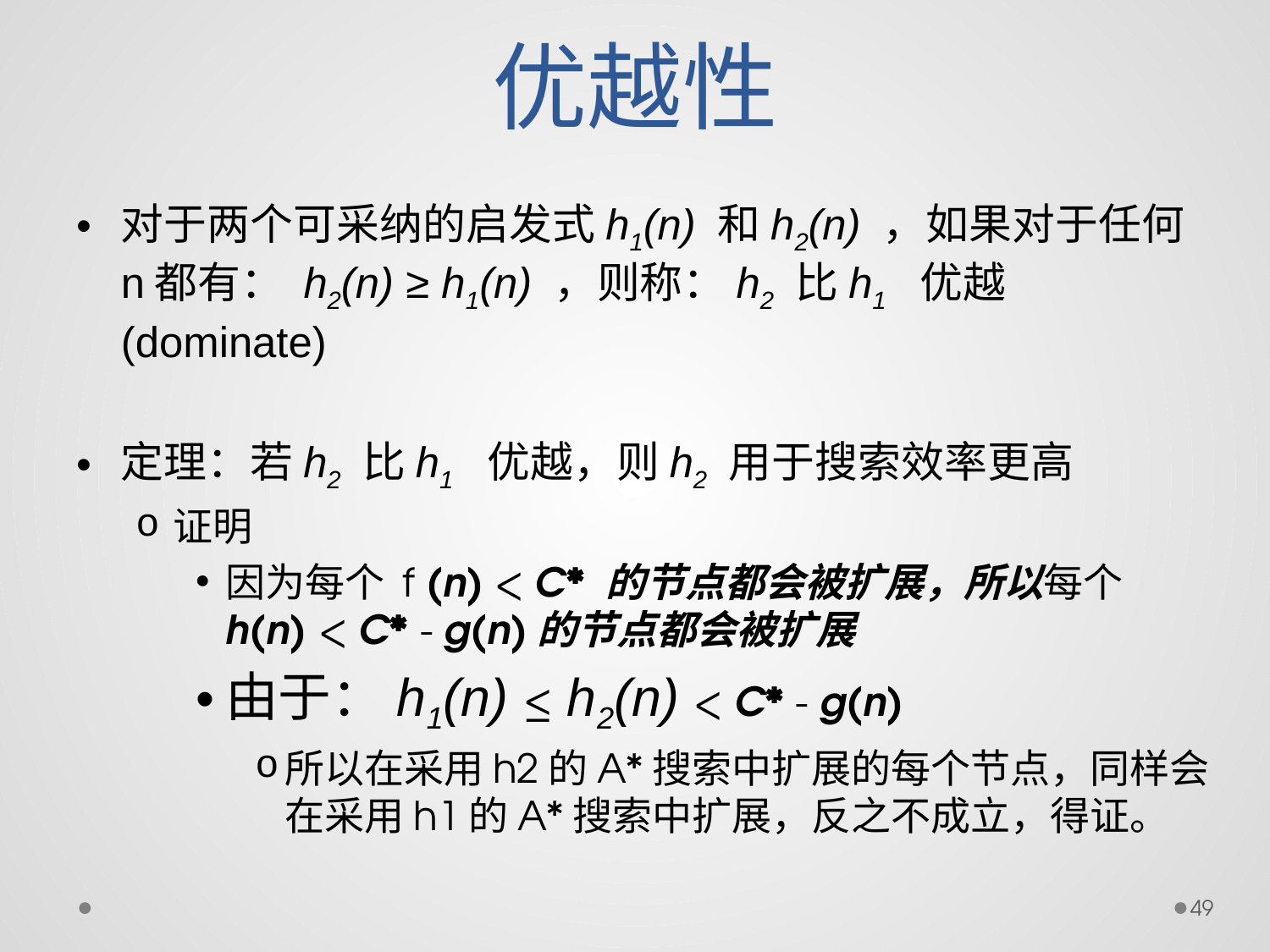

# 优越性
对于两个可采纳的启发式h1(n) 和h2(n) ，如果对于任何n都有： h2(n) ≥ h1(n) ，则称：h2 比h1  优越(dominate)

定理：若h2 比h1  优越，则h2 用于搜索效率更高
证明
因为每个 f (n) < C* 的节点都会被扩展，所以每个 h(n) < C* - g(n)的节点都会被扩展
由于：h1(n) ≤ h2(n) < C* - g(n)
所以在采用h2的A*搜索中扩展的每个节点，同样会在采用h1的A*搜索中扩展，反之不成立，得证。
49